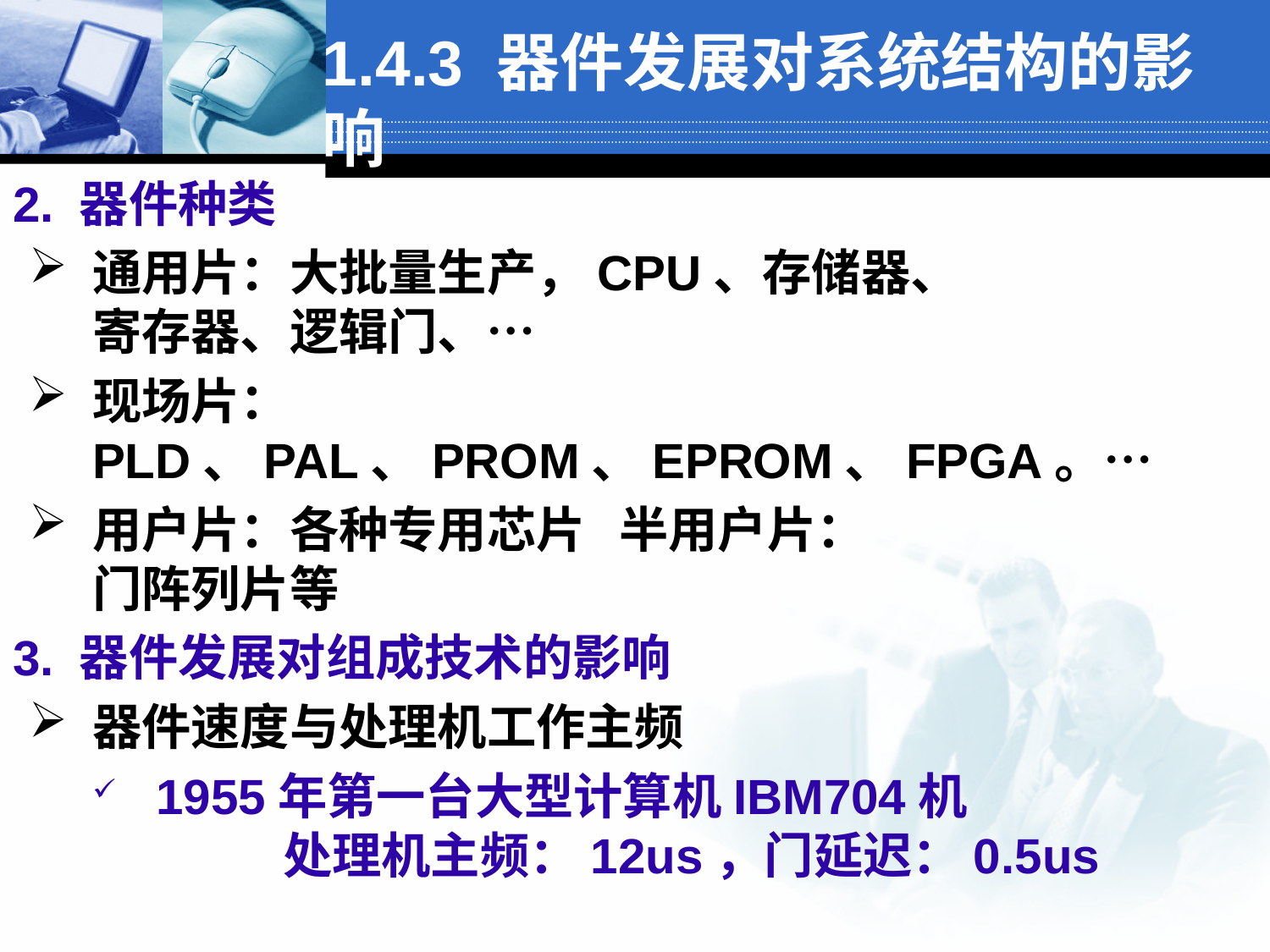

1.4.3 器件发展对系统结构的影响
2. 器件种类
通用片：大批量生产，CPU、存储器、
寄存器、逻辑门、…
现场片：PLD、PAL、PROM、EPROM、FPGA。…
用户片：各种专用芯片   半用户片：
门阵列片等
3. 器件发展对组成技术的影响
器件速度与处理机工作主频
1955年第一台大型计算机IBM704机
	处理机主频：12us，门延迟：0.5us